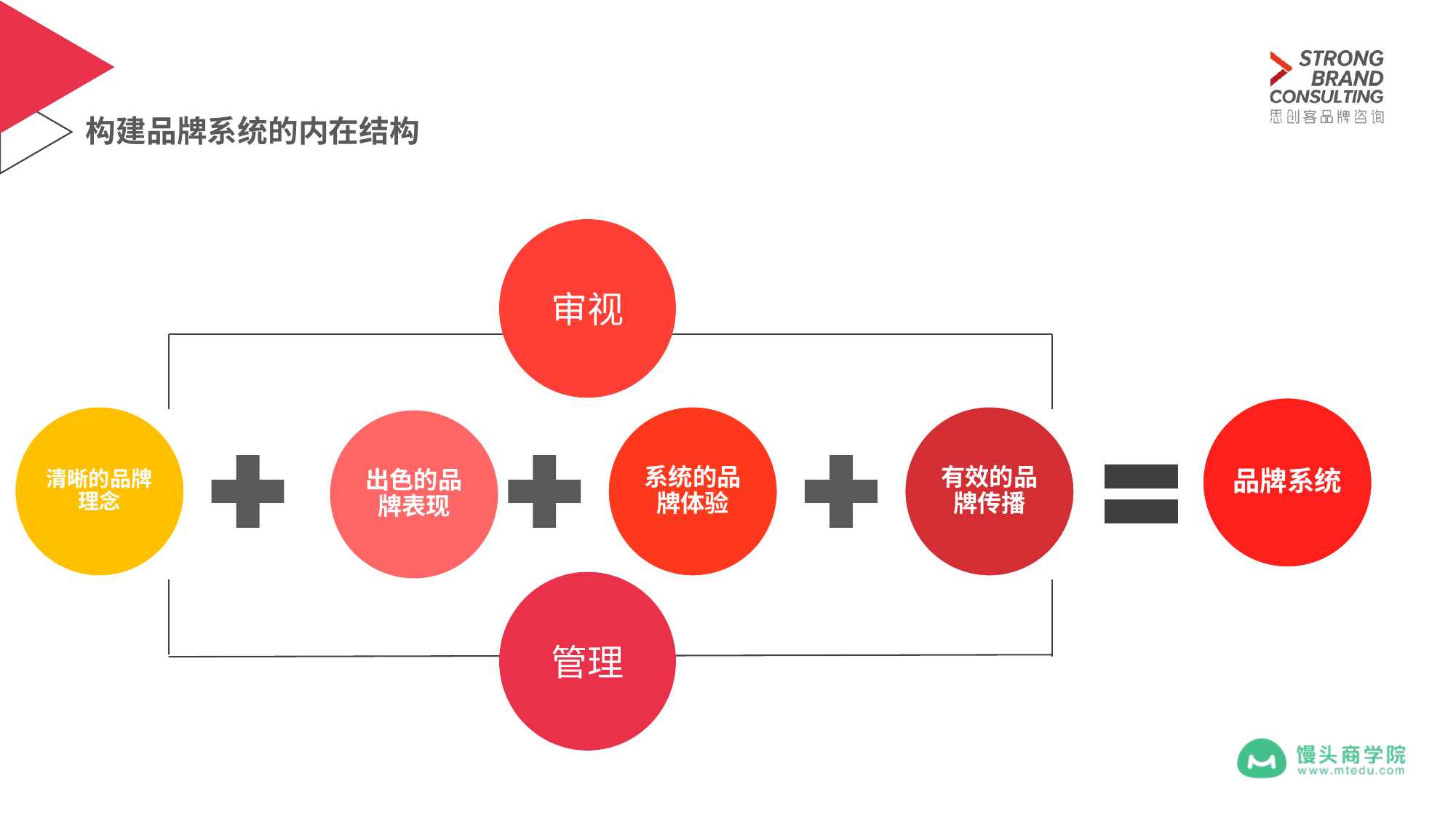

构建品牌系统的内在结构
清晰的品牌理念

出色的品牌表现

系统的品牌体验

有效的品牌传播

品牌系统
审视
管理